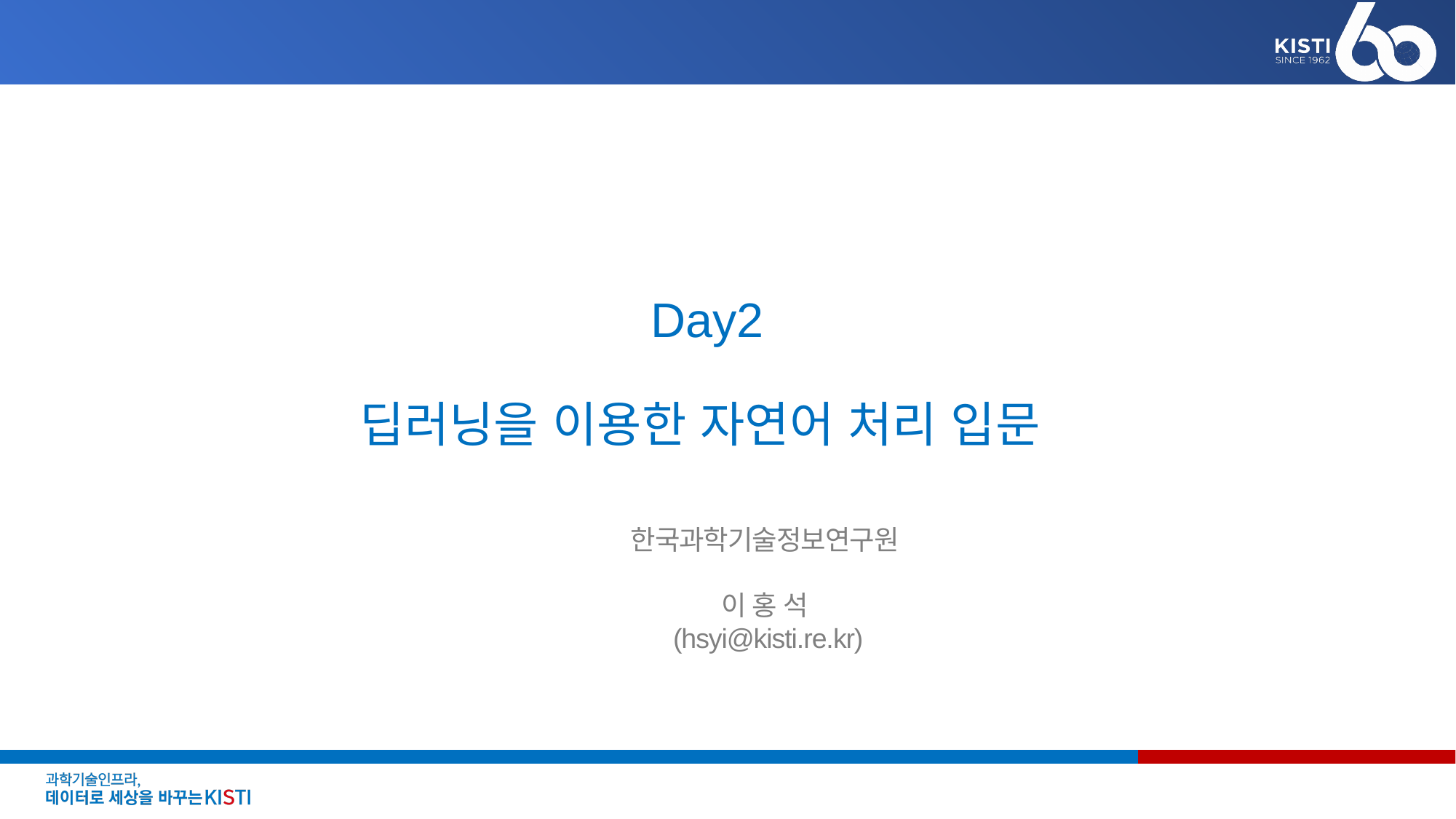

# Day2 딥러닝을 이용한 자연어 처리 입문
한국과학기술정보연구원

이 홍 석
(hsyi@kisti.re.kr)